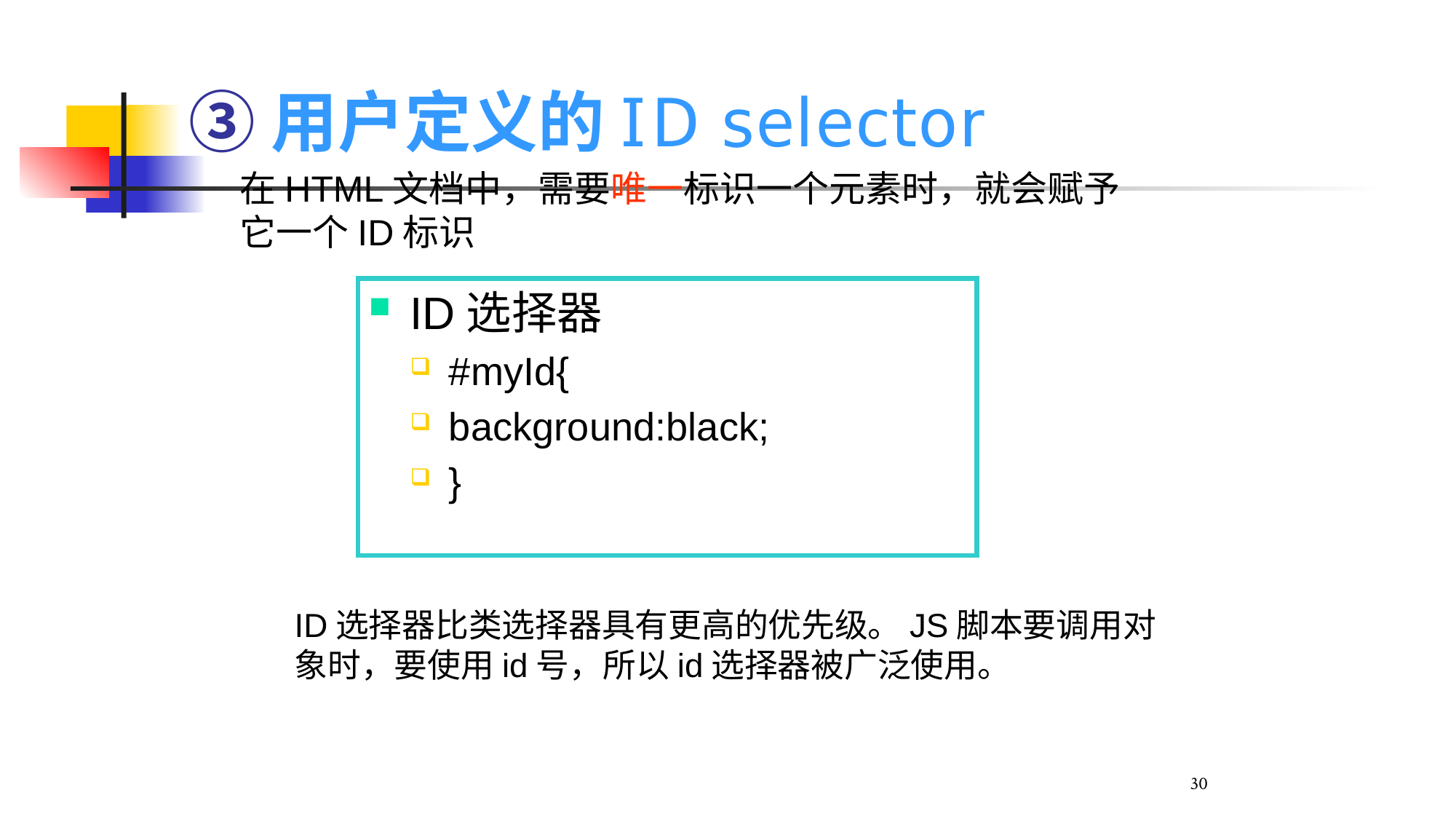

# ③用户定义的ID selector
在HTML文档中，需要唯一标识一个元素时，就会赋予它一个ID标识
ID选择器
#myId{
background:black;
}
ID选择器比类选择器具有更高的优先级。JS脚本要调用对象时，要使用id号，所以id选择器被广泛使用。
30